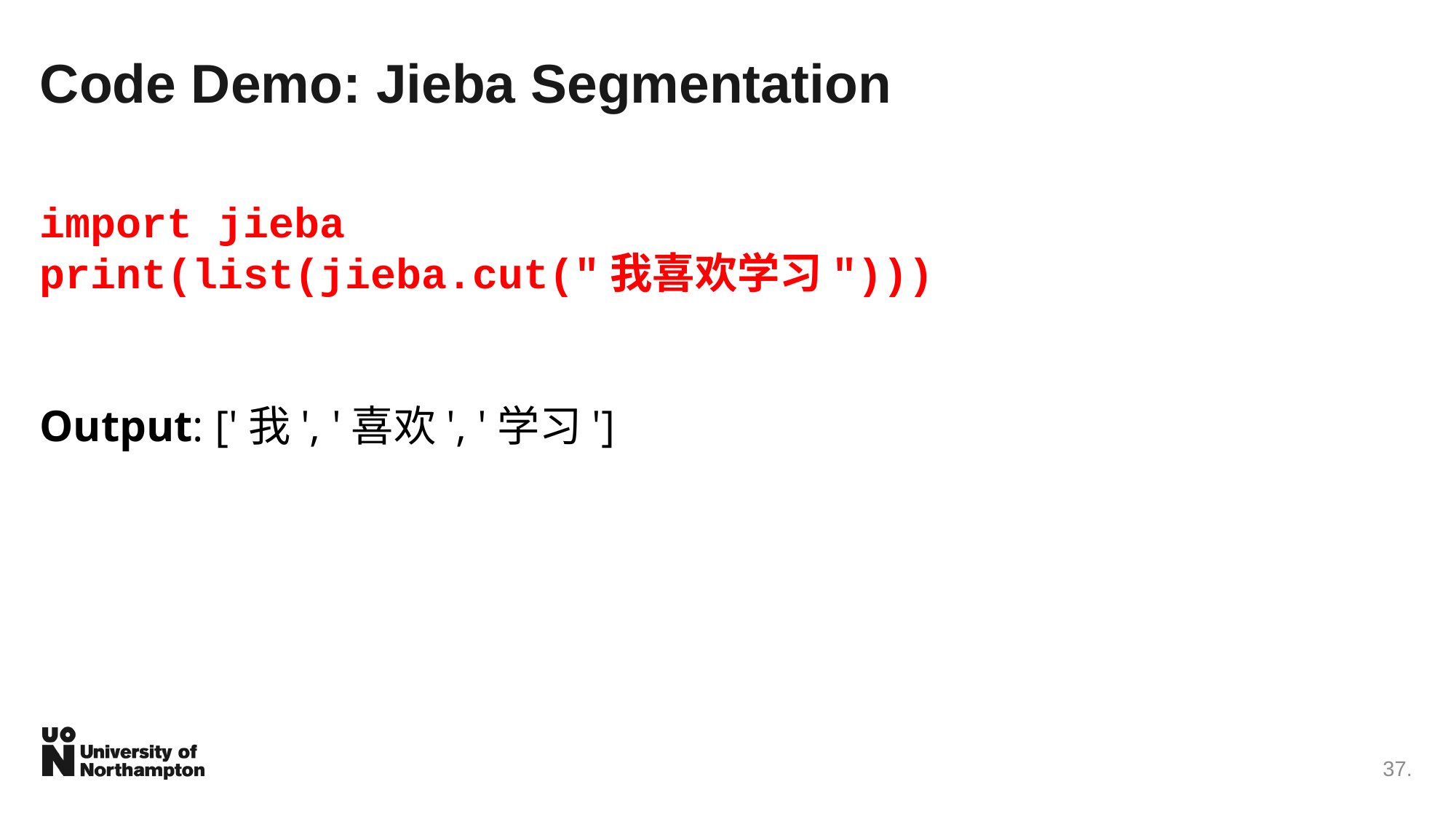

# Code Demo: Jieba Segmentation

import jieba
print(list(jieba.cut("我喜欢学习")))

Output: ['我', '喜欢', '学习']
37.